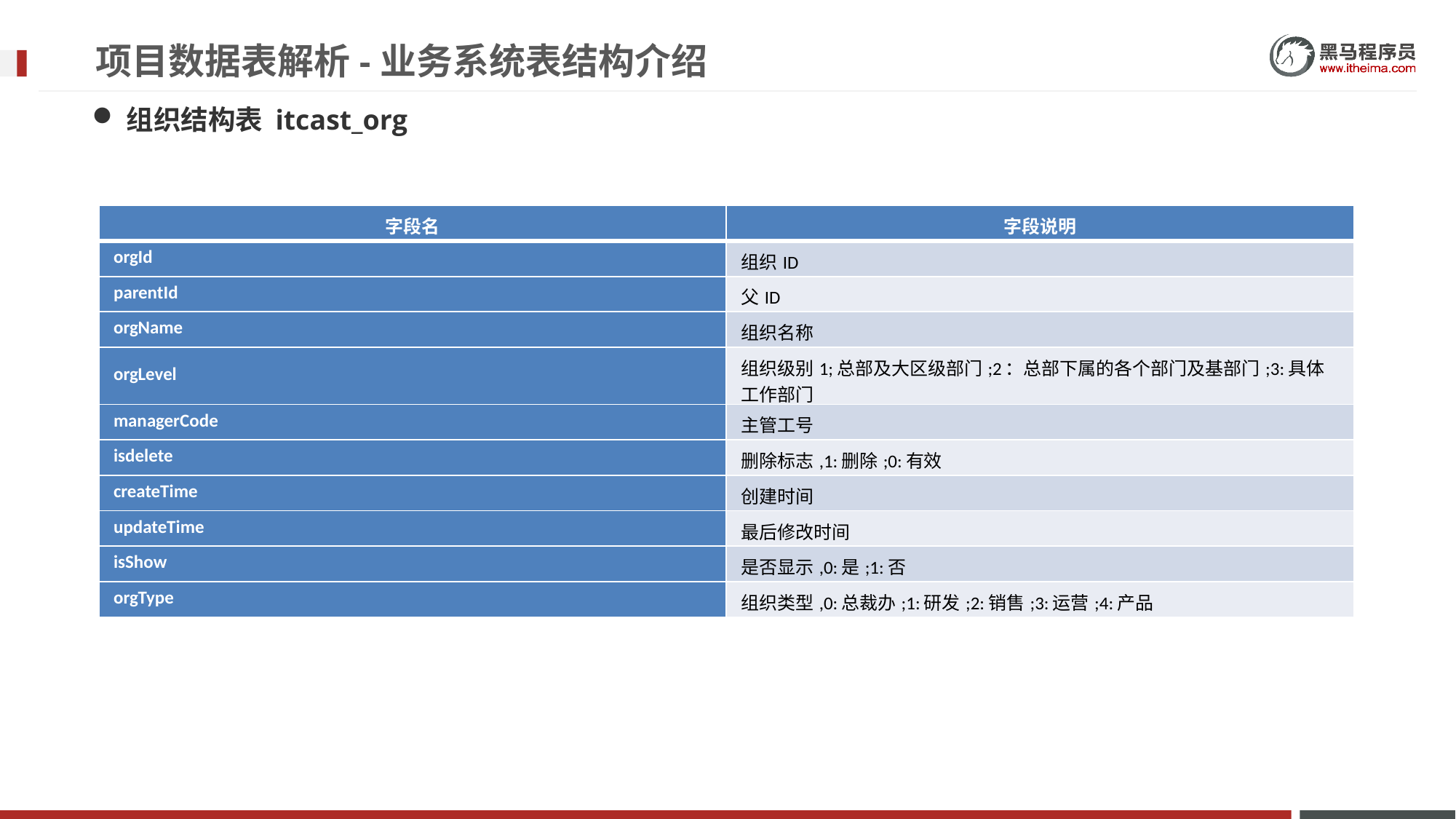

# 项目数据表解析-业务系统表结构介绍
组织结构表 itcast_org

| 字段名 | 字段说明 |
| --- | --- |
| orgId | 组织ID |
| parentId | 父ID |
| orgName | 组织名称 |
| orgLevel | 组织级别1;总部及大区级部门;2：总部下属的各个部门及基部门;3:具体工作部门 |
| managerCode | 主管工号 |
| isdelete | 删除标志,1:删除;0:有效 |
| createTime | 创建时间 |
| updateTime | 最后修改时间 |
| isShow | 是否显示,0:是;1:否 |
| orgType | 组织类型,0:总裁办;1:研发;2:销售;3:运营;4:产品 |